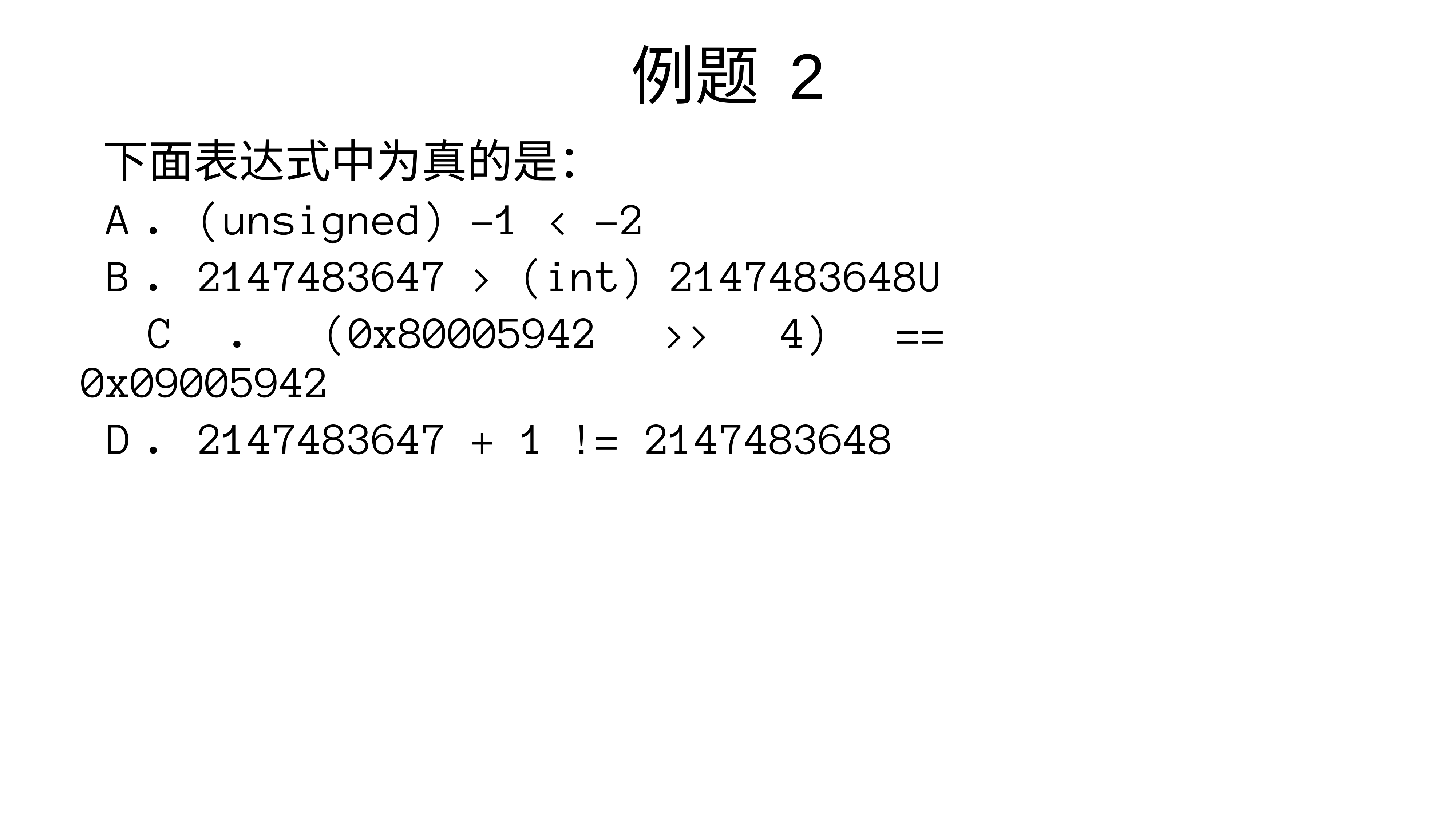

例题 2
 下面表达式中为真的是：
 A．(unsigned) -1 < -2
 B．2147483647 > (int) 2147483648U
 C．(0x80005942 >> 4) == 0x09005942
 D．2147483647 + 1 != 2147483648